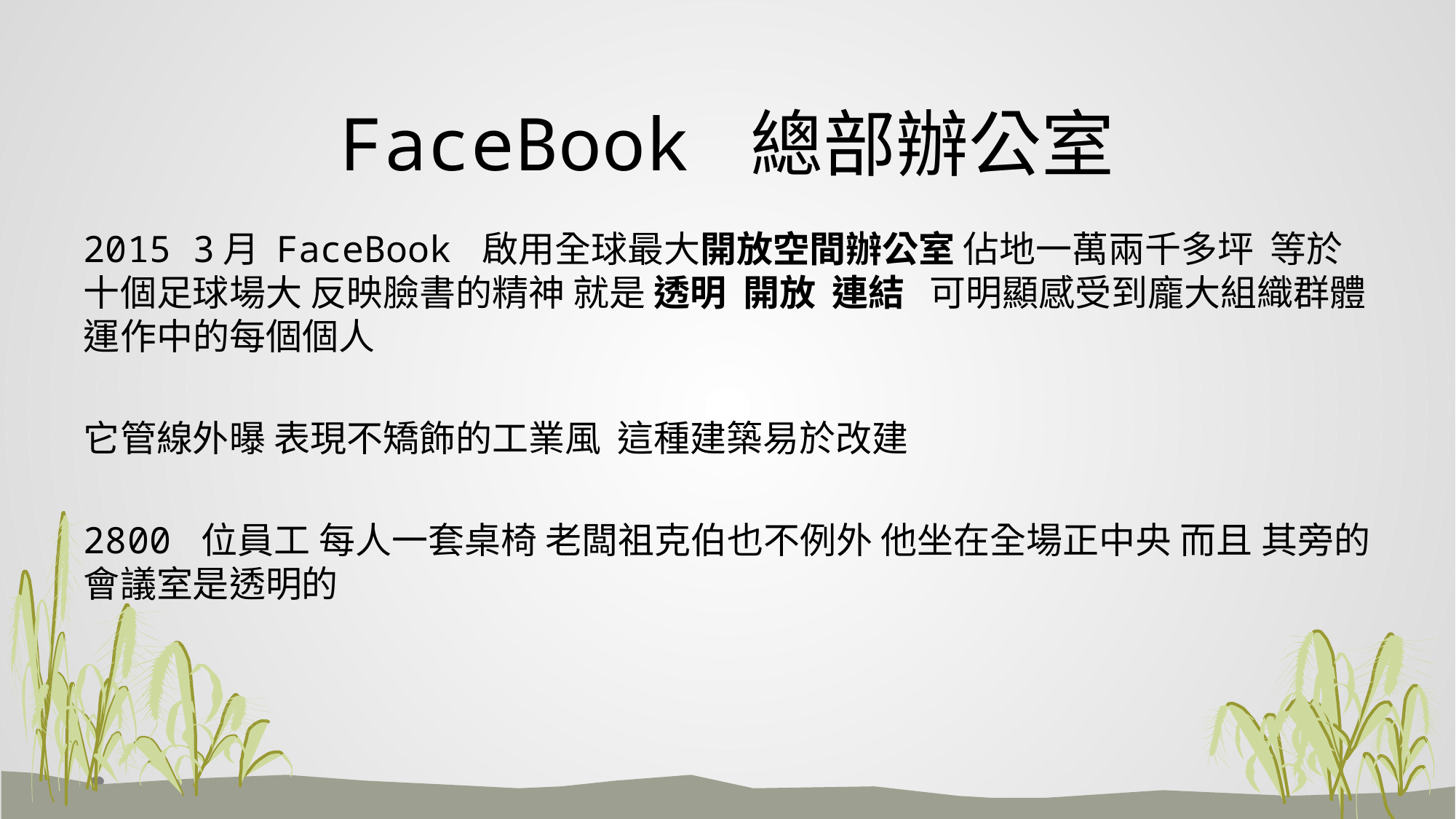

# FaceBook 總部辦公室
2015 3月 FaceBook 啟用全球最大開放空間辦公室 佔地一萬兩千多坪  等於十個足球場大 反映臉書的精神 就是 透明  開放  連結   可明顯感受到龐大組織群體運作中的每個個人

它管線外曝 表現不矯飾的工業風  這種建築易於改建

2800 位員工 每人一套桌椅 老闆祖克伯也不例外 他坐在全場正中央 而且 其旁的會議室是透明的